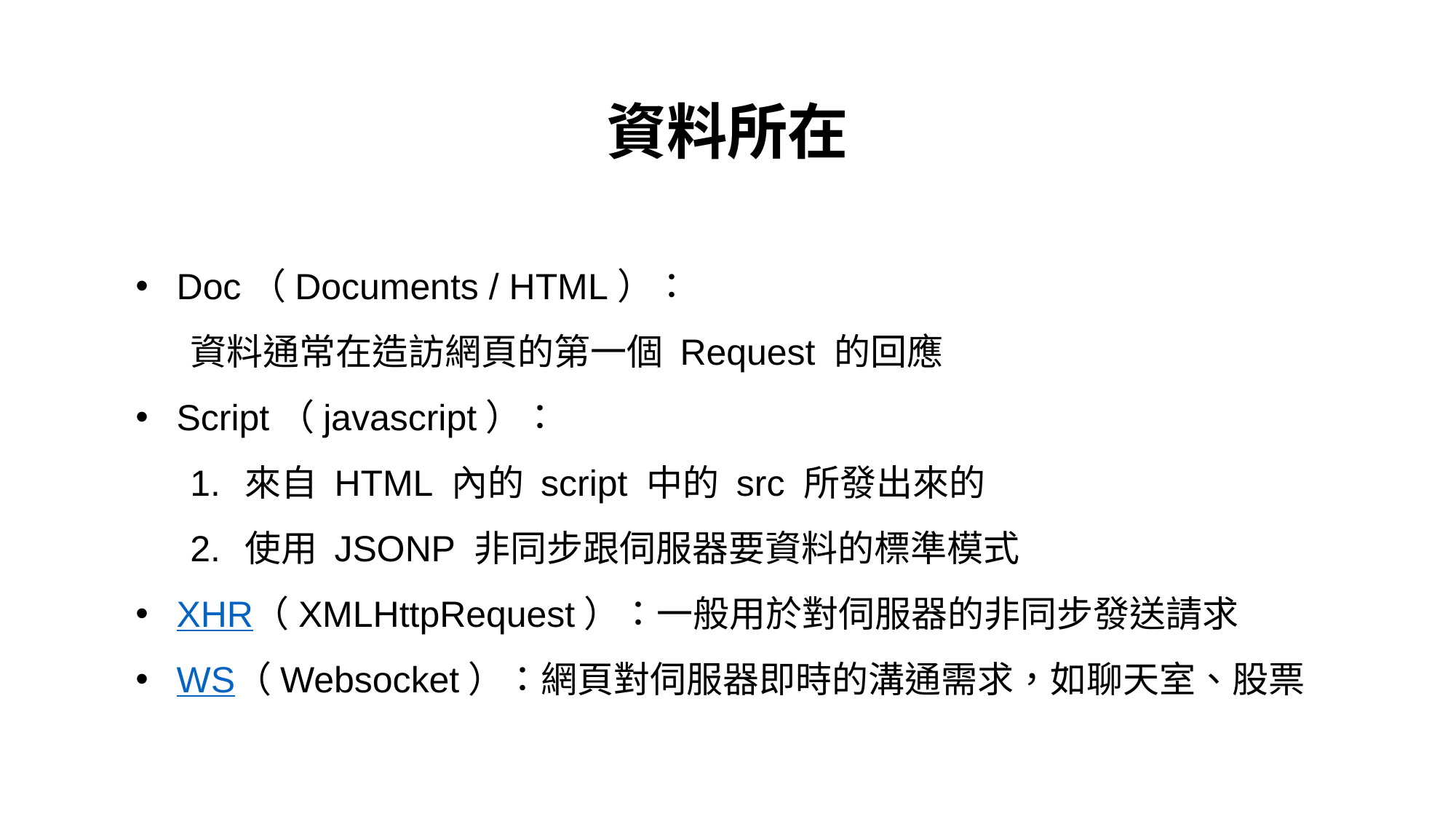

資料所在
Doc（Documents / HTML）：
資料通常在造訪網頁的第一個 Request 的回應
Script（javascript）：
來自 HTML 內的 script 中的 src 所發出來的
使用 JSONP 非同步跟伺服器要資料的標準模式
XHR（XMLHttpRequest）：一般用於對伺服器的非同步發送請求
WS（Websocket）：網頁對伺服器即時的溝通需求，如聊天室、股票